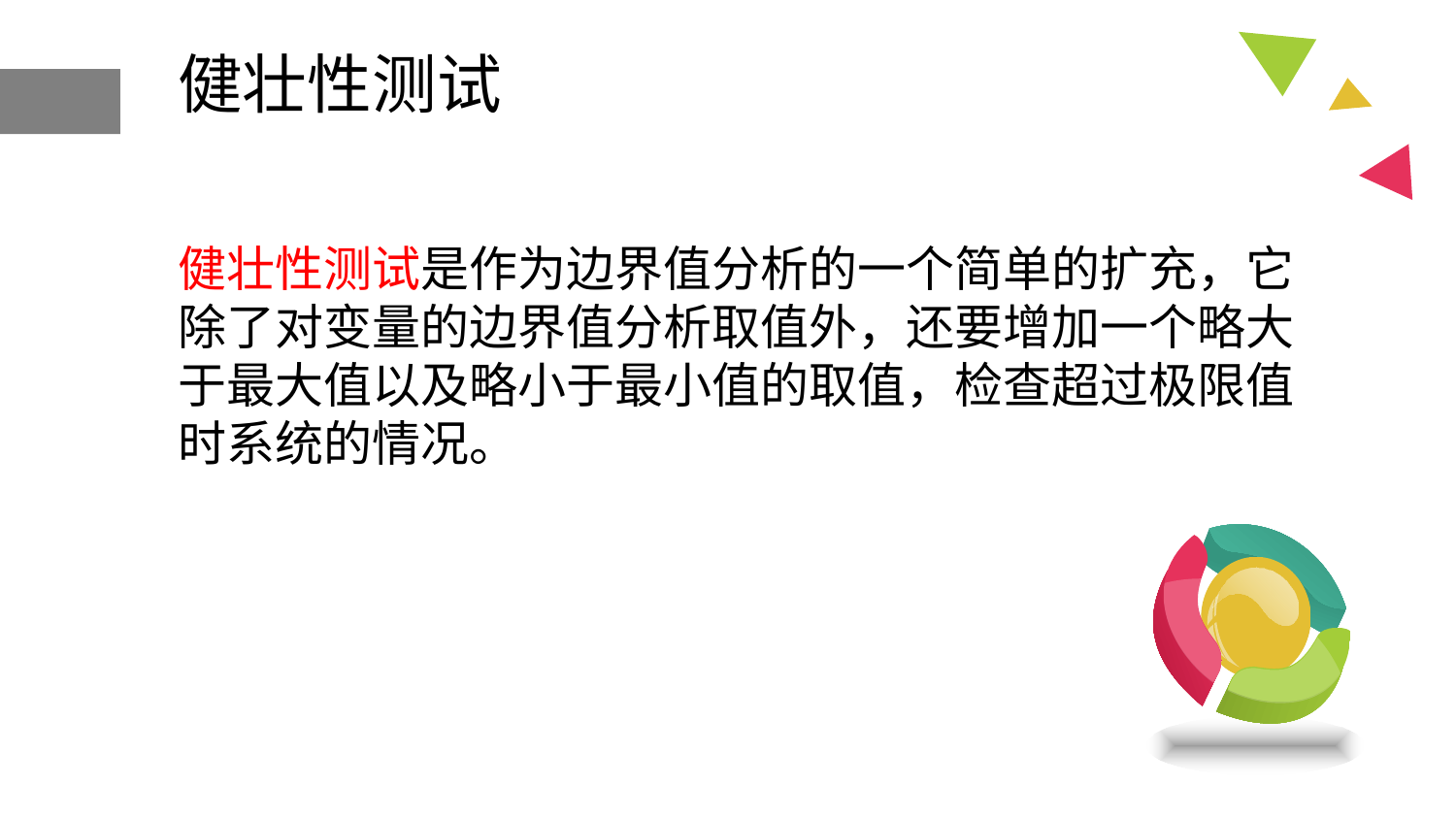

健壮性测试

健壮性测试是作为边界值分析的一个简单的扩充，它除了对变量的边界值分析取值外，还要增加一个略大于最大值以及略小于最小值的取值，检查超过极限值时系统的情况。